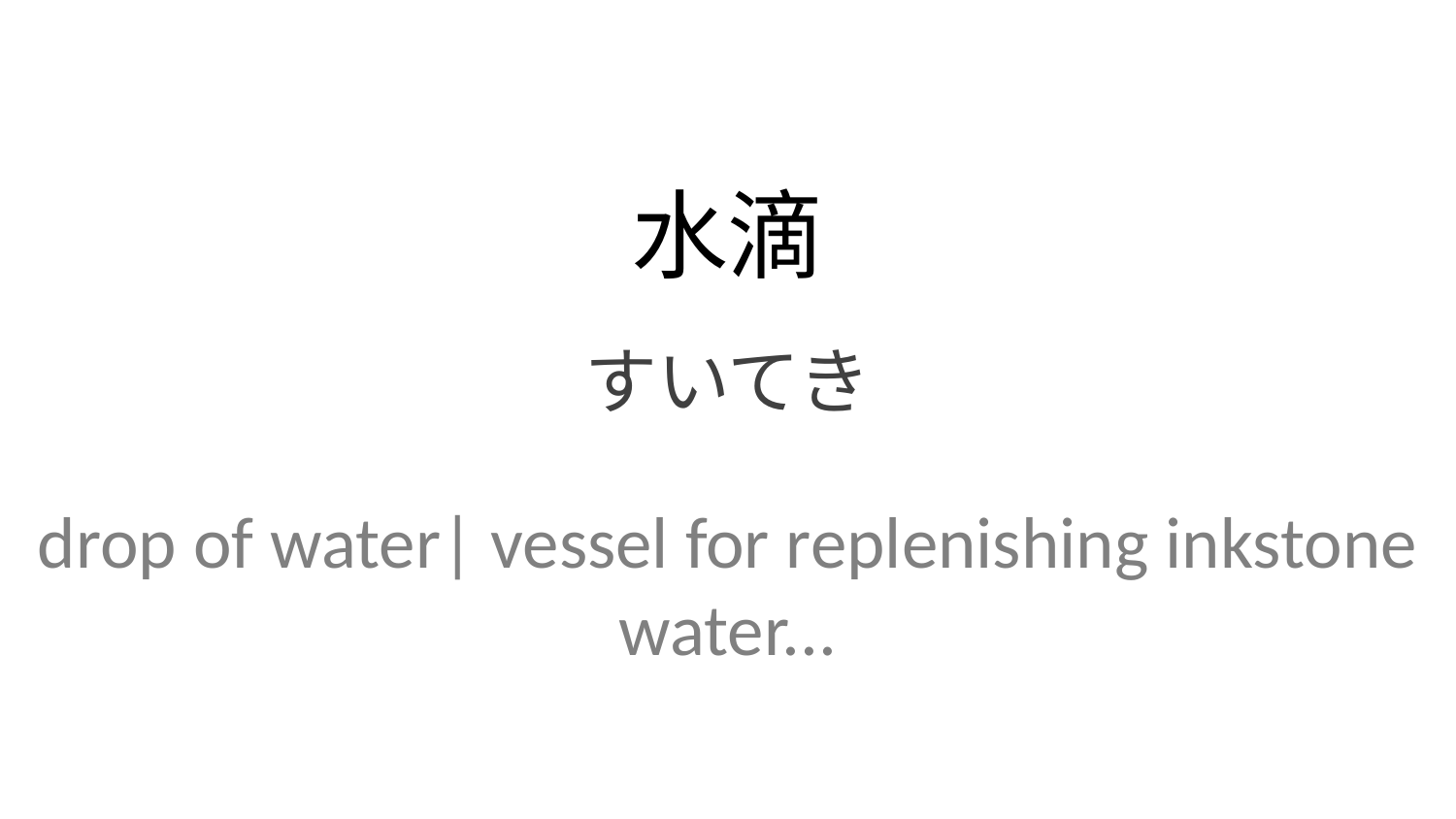

水滴

すいてき
drop of water| vessel for replenishing inkstone water...